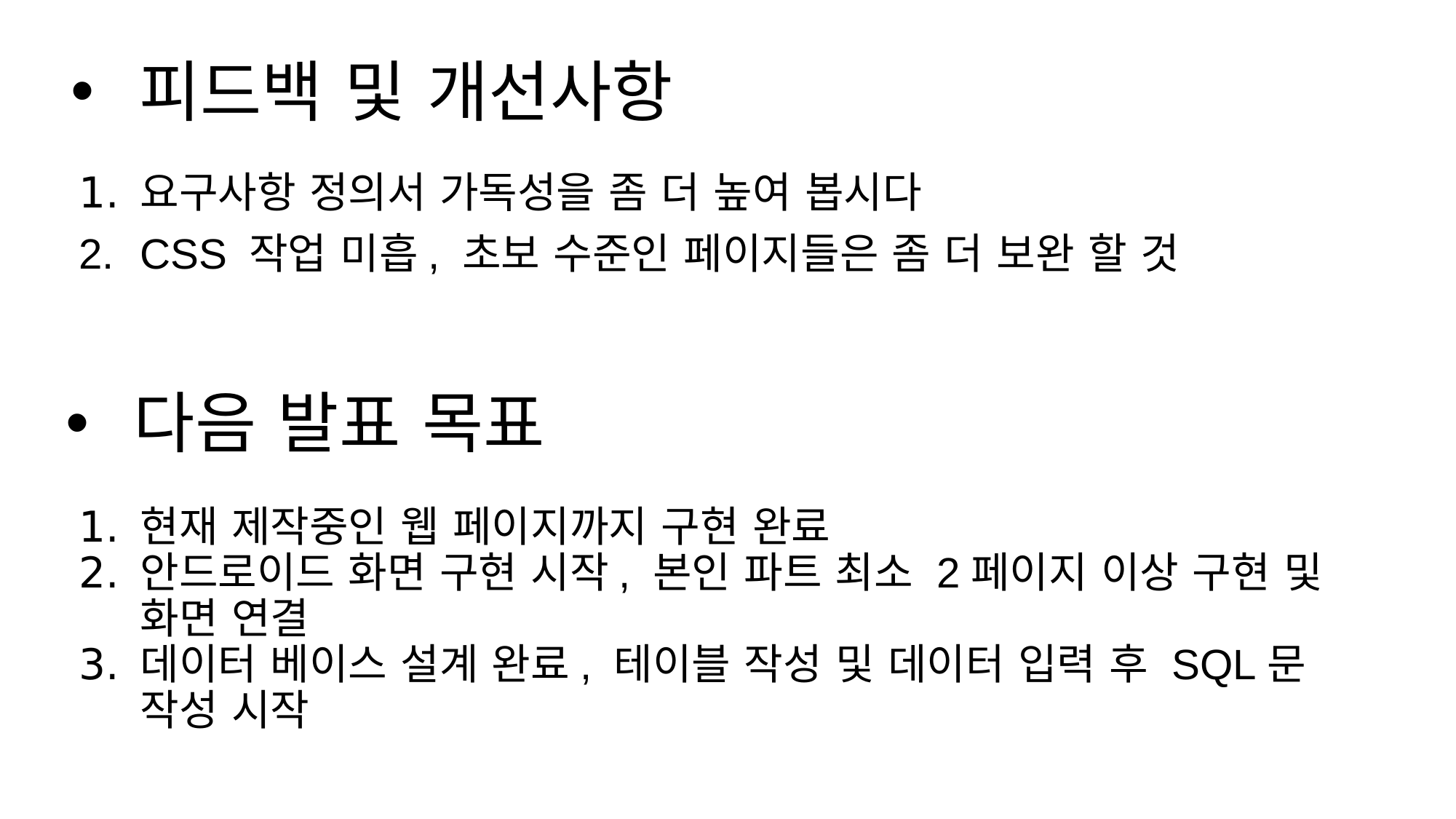

# 피드백 및 개선사항
요구사항 정의서 가독성을 좀 더 높여 봅시다
CSS 작업 미흡, 초보 수준인 페이지들은 좀 더 보완 할 것
다음 발표 목표
현재 제작중인 웹 페이지까지 구현 완료
안드로이드 화면 구현 시작, 본인 파트 최소 2페이지 이상 구현 및 화면 연결
데이터 베이스 설계 완료, 테이블 작성 및 데이터 입력 후 SQL문 작성 시작